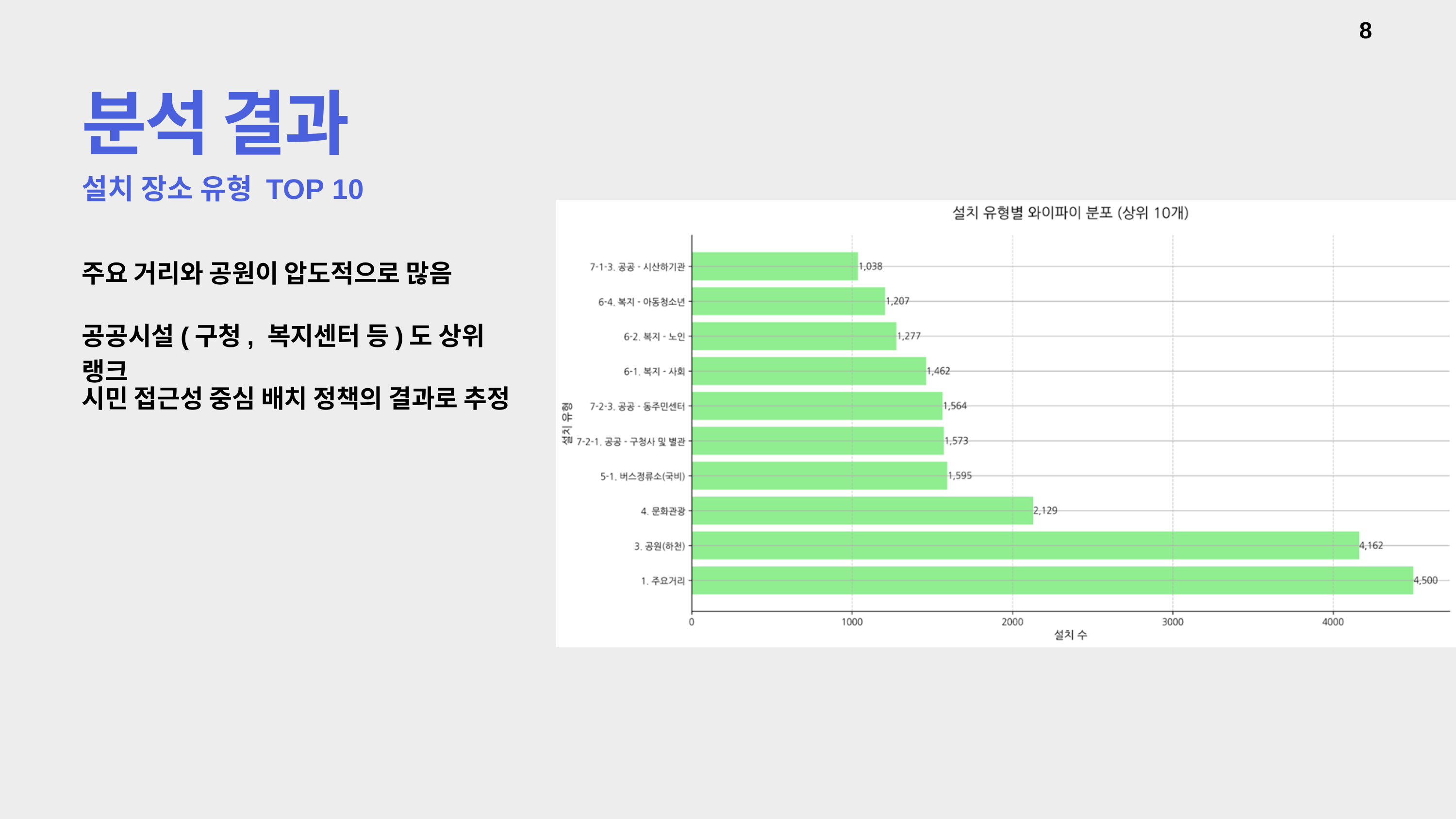

8

분석 결과
설치 장소 유형 TOP 10

주요 거리와 공원이 압도적으로 많음
공공시설(구청, 복지센터 등)도 상위 랭크
시민 접근성 중심 배치 정책의 결과로 추정